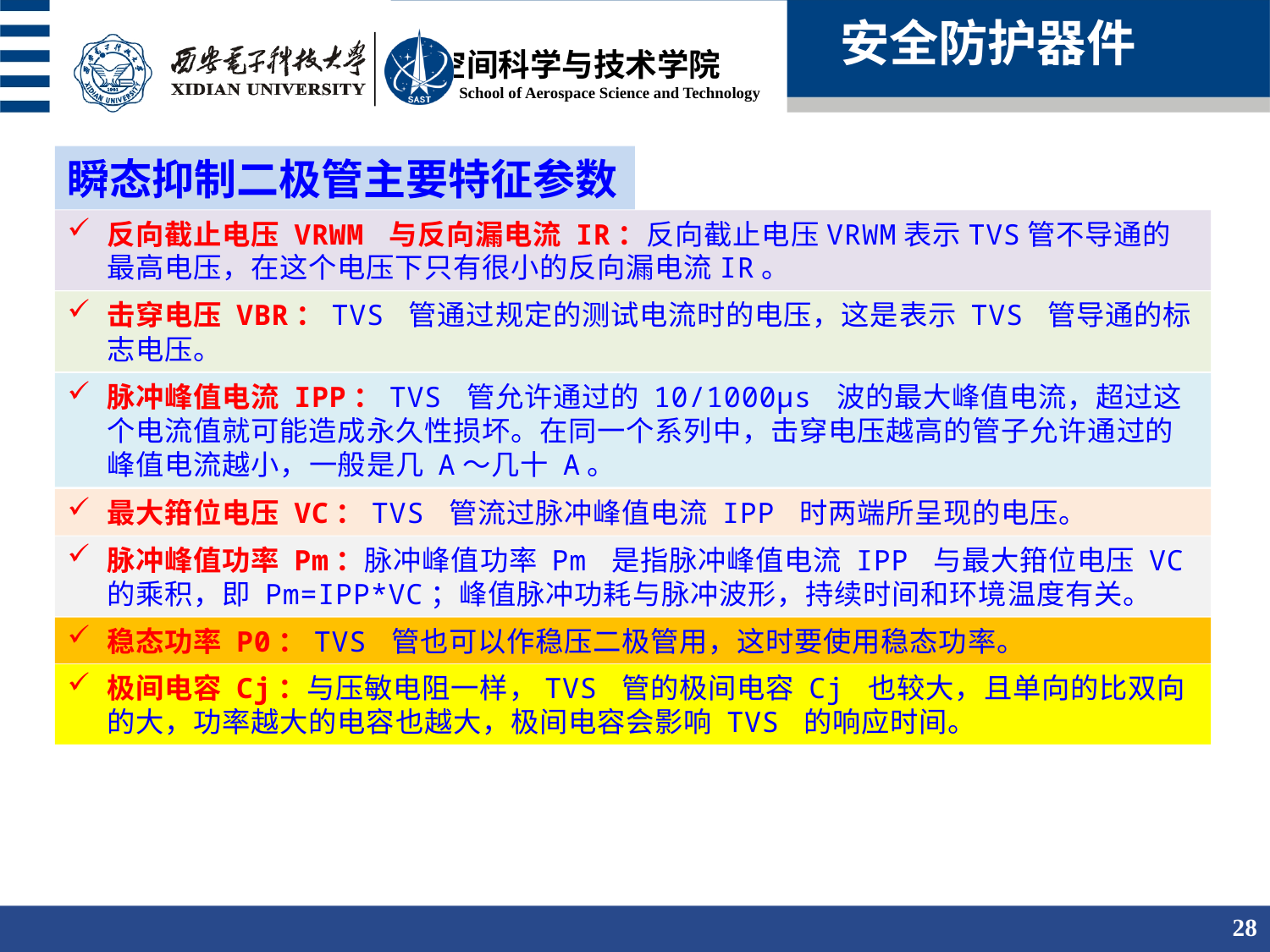

安全防护器件
瞬态抑制二极管主要特征参数
反向截止电压 VRWM 与反向漏电流 IR：反向截止电压VRWM表示TVS管不导通的最高电压，在这个电压下只有很小的反向漏电流IR。
击穿电压 VBR：TVS 管通过规定的测试电流时的电压，这是表示 TVS 管导通的标志电压。
脉冲峰值电流 IPP：TVS 管允许通过的 10/1000μs 波的最大峰值电流，超过这个电流值就可能造成永久性损坏。在同一个系列中，击穿电压越高的管子允许通过的峰值电流越小，一般是几 A～几十 A。
最大箝位电压 VC：TVS 管流过脉冲峰值电流 IPP 时两端所呈现的电压。
脉冲峰值功率 Pm：脉冲峰值功率 Pm 是指脉冲峰值电流 IPP 与最大箝位电压 VC 的乘积，即 Pm=IPP*VC；峰值脉冲功耗与脉冲波形，持续时间和环境温度有关。
稳态功率 P0：TVS 管也可以作稳压二极管用，这时要使用稳态功率。
极间电容 Cj：与压敏电阻一样，TVS 管的极间电容 Cj 也较大，且单向的比双向的大，功率越大的电容也越大，极间电容会影响 TVS 的响应时间。